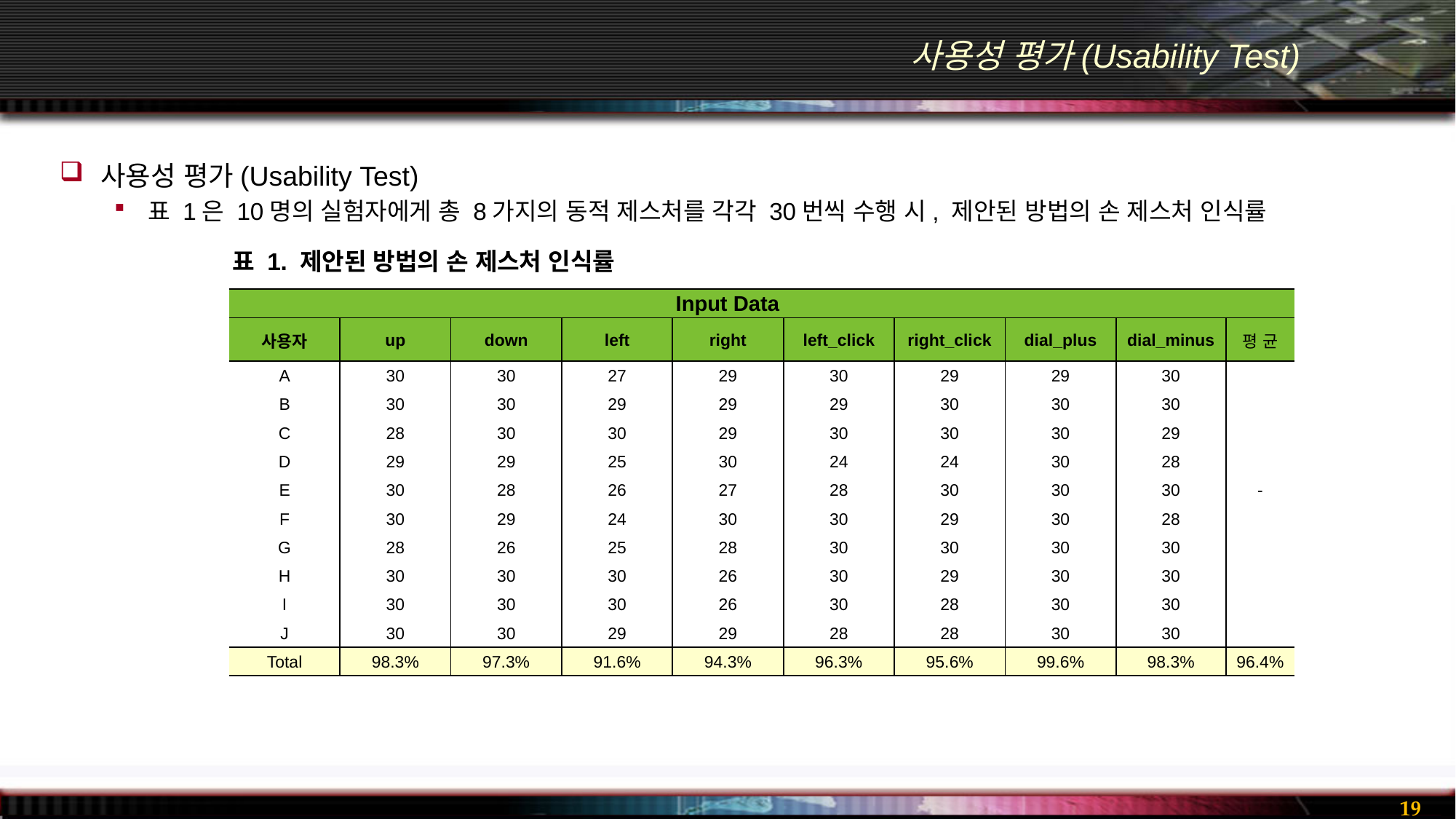

# 사용성 평가(Usability Test)
사용성 평가(Usability Test)
표 1은 10명의 실험자에게 총 8가지의 동적 제스처를 각각 30번씩 수행 시, 제안된 방법의 손 제스처 인식률

표 1. 제안된 방법의 손 제스처 인식률
| Input Data | Input Data |  |  |  |  |  |  |  |  |
| --- | --- | --- | --- | --- | --- | --- | --- | --- | --- |
| 사용자 | up | down | left | right | left\_click | right\_click | dial\_plus | dial\_minus | 평 균 |
| A | 30 | 30 | 27 | 29 | 30 | 29 | 29 | 30 |  |
| B | 30 | 30 | 29 | 29 | 29 | 30 | 30 | 30 |  |
| C | 28 | 30 | 30 | 29 | 30 | 30 | 30 | 29 |  |
| D | 29 | 29 | 25 | 30 | 24 | 24 | 30 | 28 |  |
| E | 30 | 28 | 26 | 27 | 28 | 30 | 30 | 30 | - |
| F | 30 | 29 | 24 | 30 | 30 | 29 | 30 | 28 |  |
| G | 28 | 26 | 25 | 28 | 30 | 30 | 30 | 30 |  |
| H | 30 | 30 | 30 | 26 | 30 | 29 | 30 | 30 |  |
| I | 30 | 30 | 30 | 26 | 30 | 28 | 30 | 30 |  |
| J | 30 | 30 | 29 | 29 | 28 | 28 | 30 | 30 |  |
| Total | 98.3% | 97.3% | 91.6% | 94.3% | 96.3% | 95.6% | 99.6% | 98.3% | 96.4% |
19